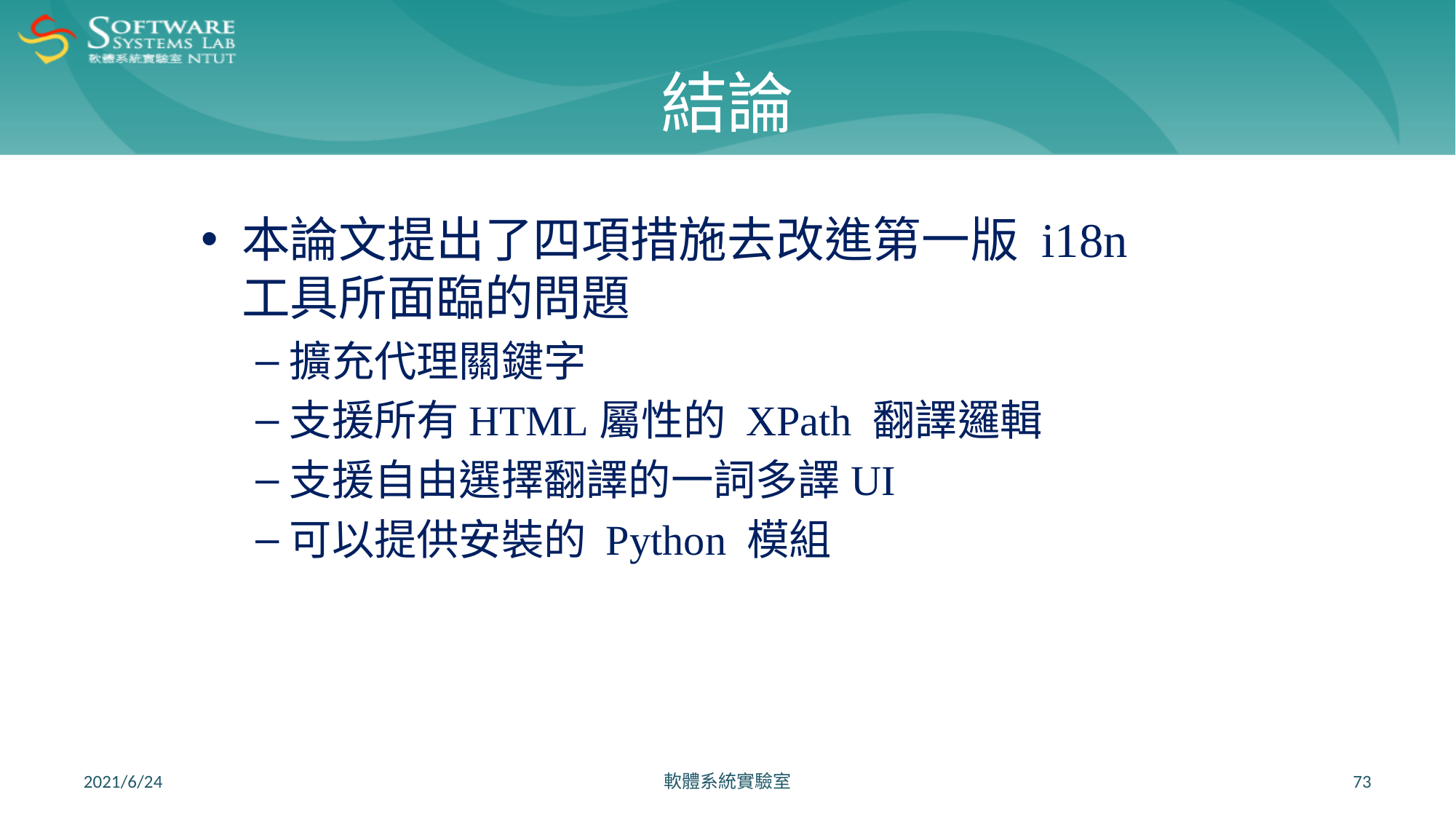

# 結論
本論文提出了四項措施去改進第一版 i18n 工具所面臨的問題
擴充代理關鍵字
支援所有HTML屬性的 XPath 翻譯邏輯
支援自由選擇翻譯的一詞多譯UI
可以提供安裝的 Python 模組
2021/6/24
軟體系統實驗室
73